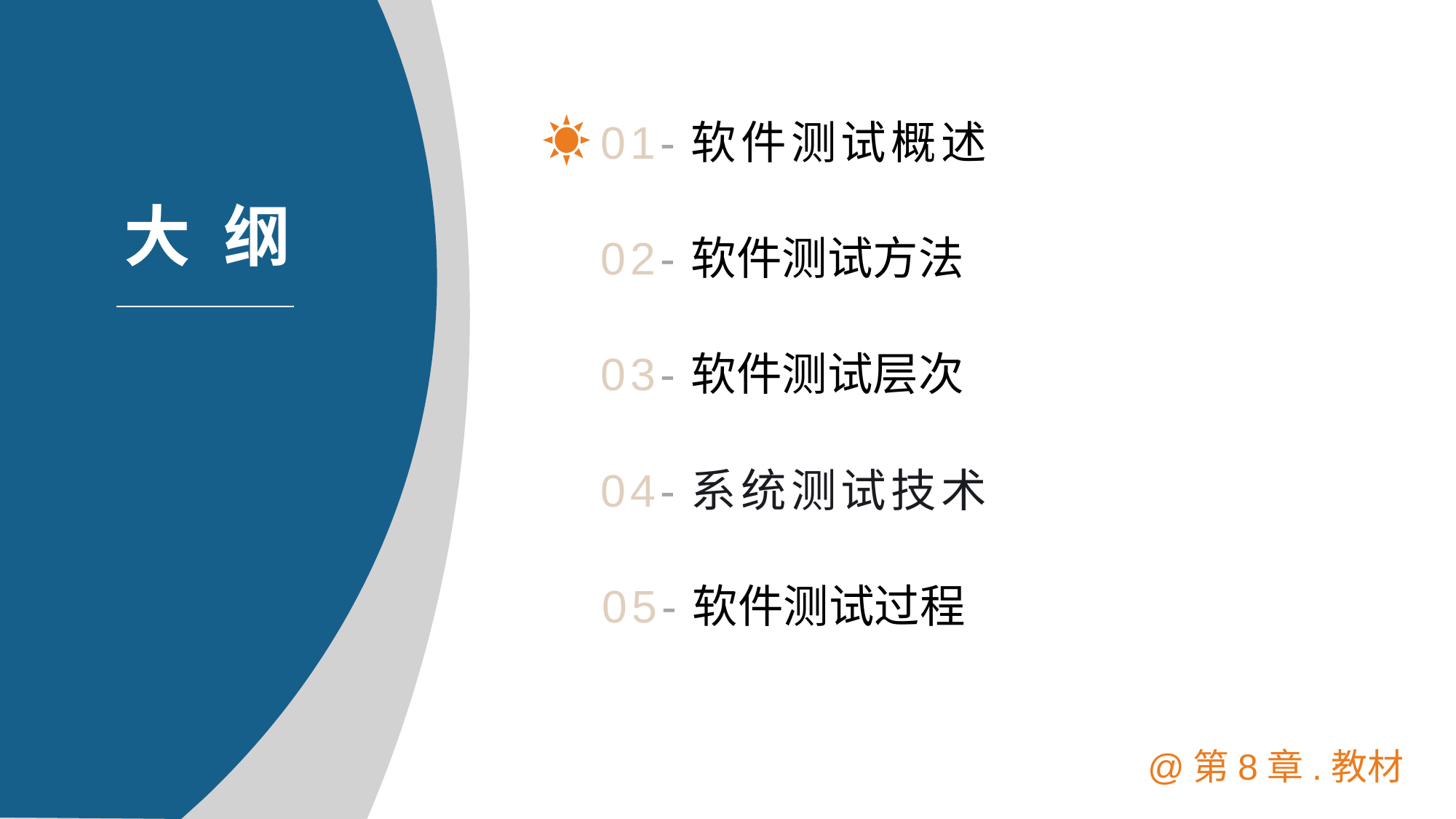

01-软件测试概述

02-软件测试方法

03-软件测试层次
04-系统测试技术
05-软件测试过程
@第8章.教材
4